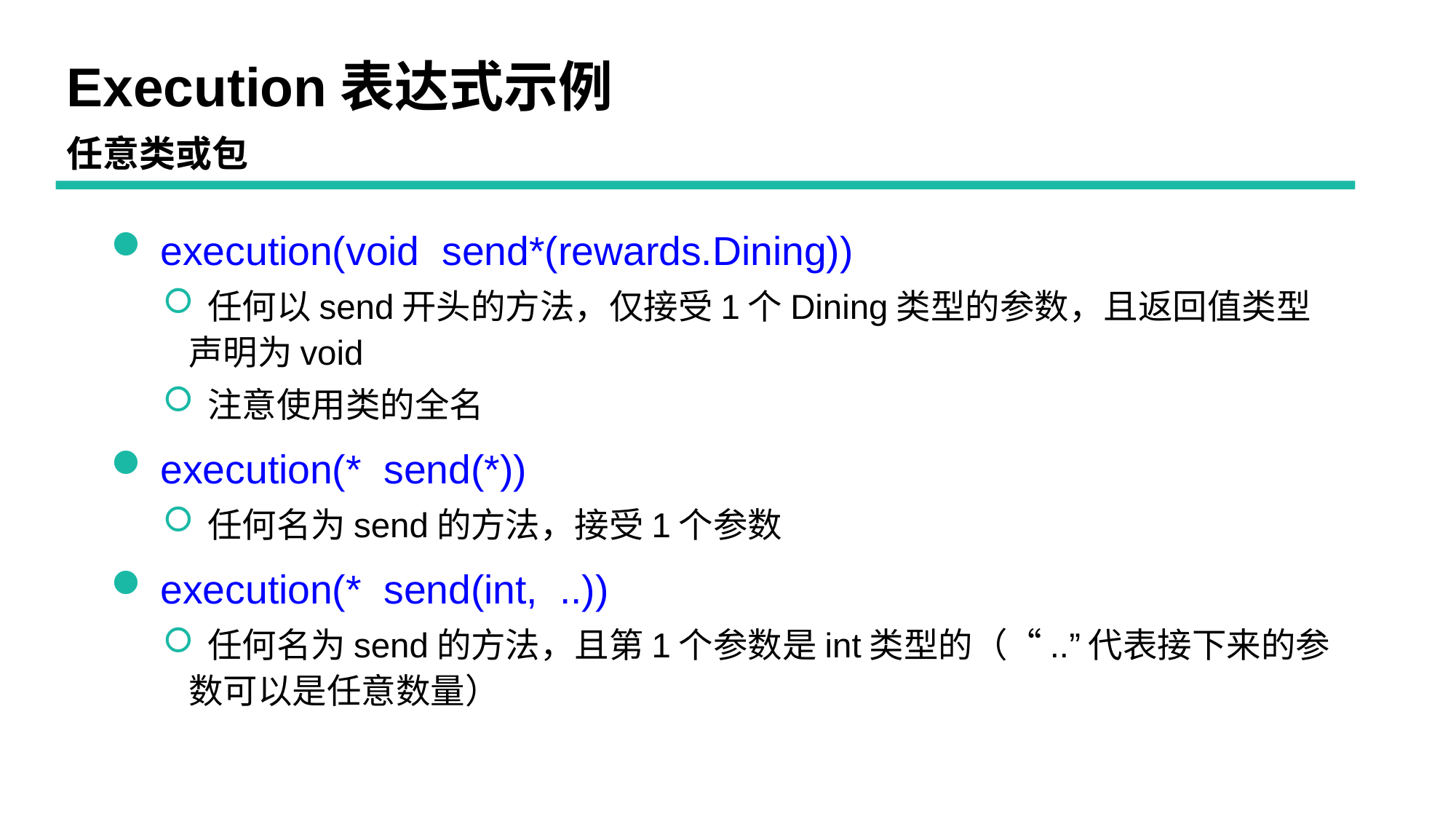

# Execution表达式示例
任意类或包
 execution(void  send*(rewards.Dining))
 任何以send开头的方法，仅接受1个Dining类型的参数，且返回值类型声明为void
 注意使用类的全名
 execution(*  send(*))
 任何名为send的方法，接受1个参数
 execution(*  send(int,  ..))
 任何名为send的方法，且第1个参数是int类型的（“..”代表接下来的参数可以是任意数量）